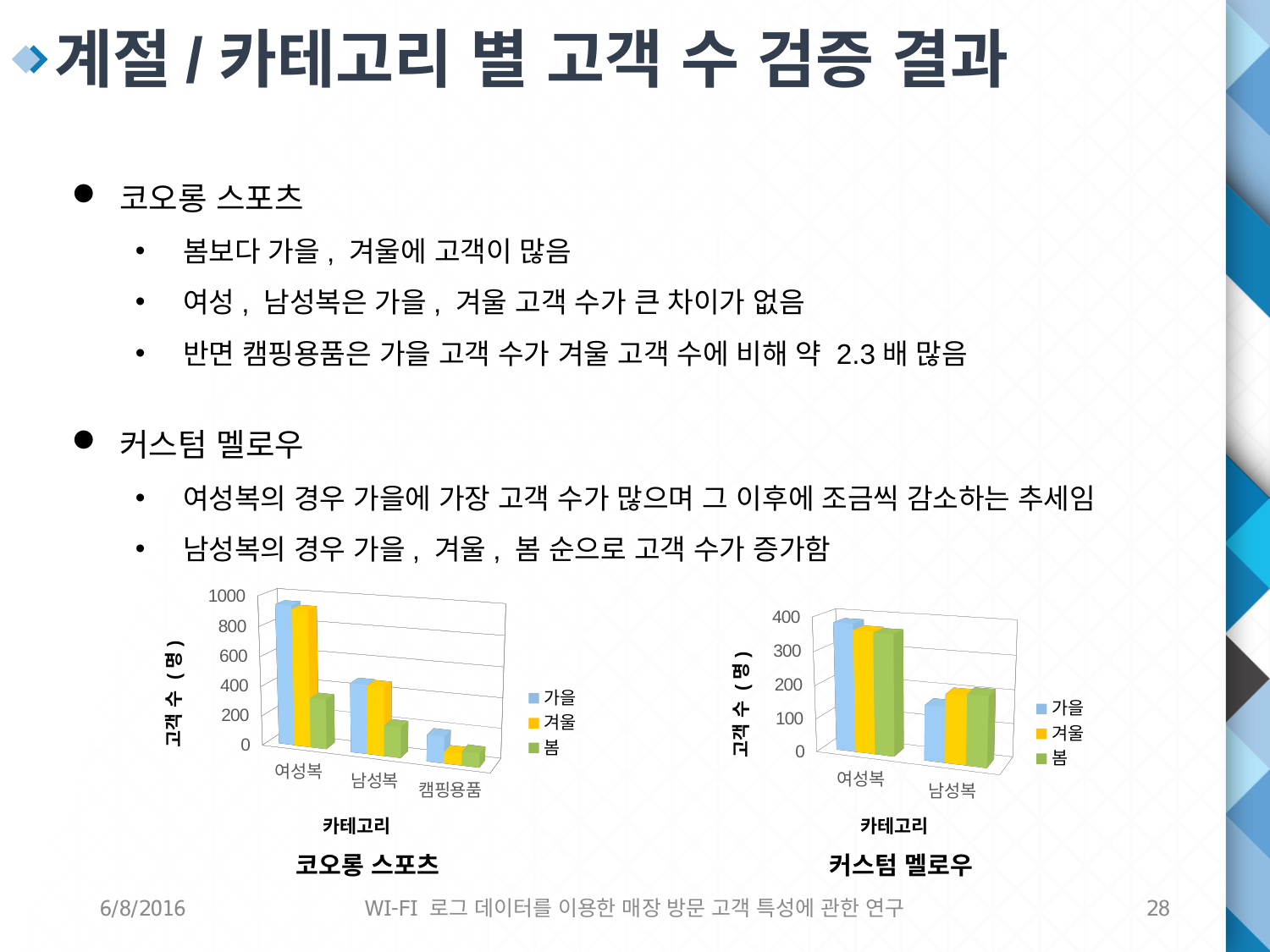

계절/카테고리 별 고객 수 검증 결과

코오롱 스포츠
봄보다 가을, 겨울에 고객이 많음
여성, 남성복은 가을, 겨울 고객 수가 큰 차이가 없음
반면 캠핑용품은 가을 고객 수가 겨울 고객 수에 비해 약 2.3배 많음

커스텀 멜로우
여성복의 경우 가을에 가장 고객 수가 많으며 그 이후에 조금씩 감소하는 추세임
남성복의 경우 가을, 겨울, 봄 순으로 고객 수가 증가함

[unsupported chart]

[unsupported chart]

코오롱 스포츠
커스텀 멜로우
6/8/2016
WI-FI 로그 데이터를 이용한 매장 방문 고객 특성에 관한 연구
28